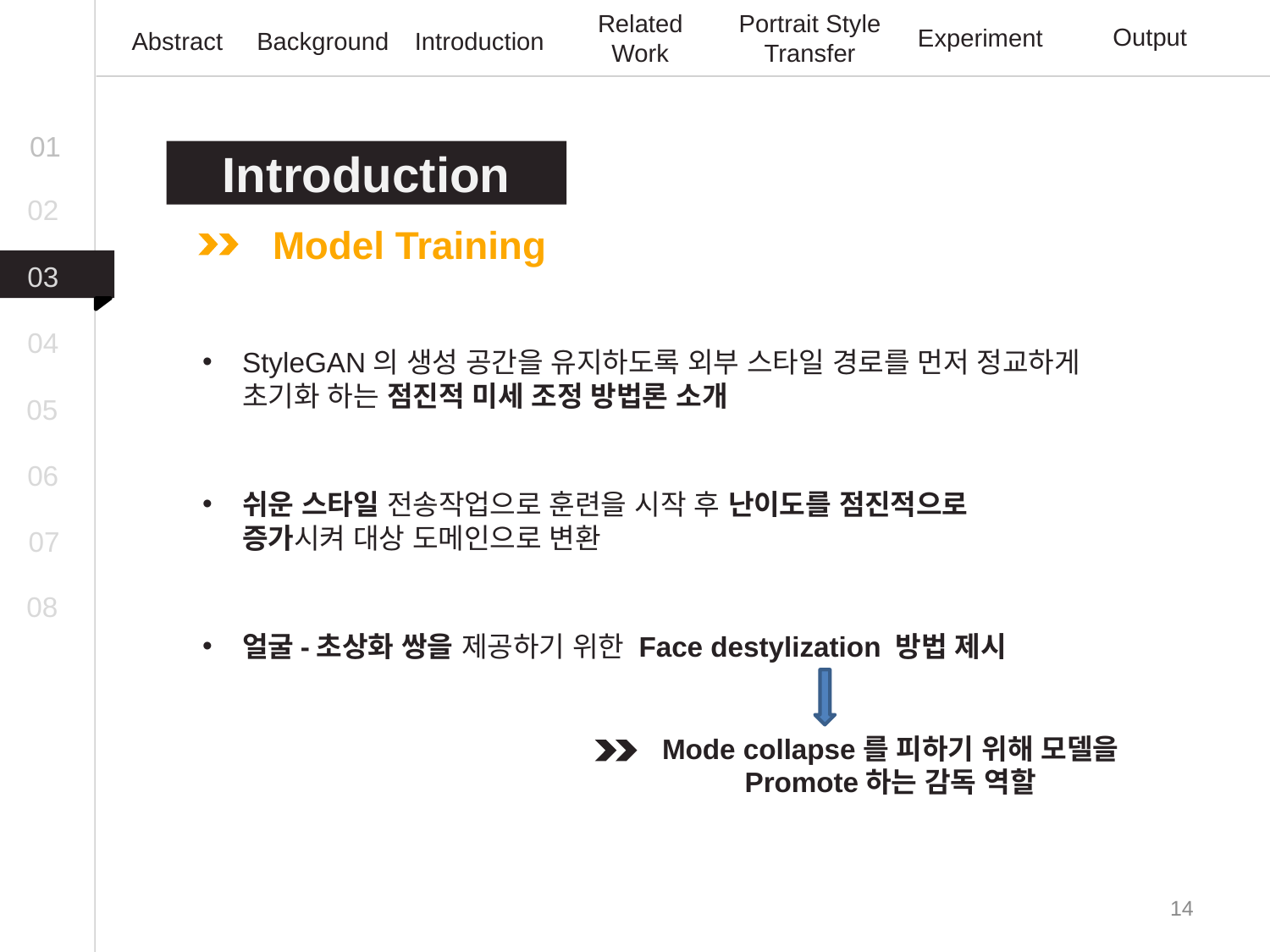

Related Work
Portrait Style Transfer
Output
Experiment
Abstract
Background
Introduction
01
Introduction

02
Model Training

03

04
StyleGAN의 생성 공간을 유지하도록 외부 스타일 경로를 먼저 정교하게 초기화 하는 점진적 미세 조정 방법론 소개
05
06
쉬운 스타일 전송작업으로 훈련을 시작 후 난이도를 점진적으로 증가시켜 대상 도메인으로 변환
07
08
얼굴-초상화 쌍을 제공하기 위한 Face destylization 방법 제시

Mode collapse를 피하기 위해 모델을 Promote하는 감독 역할

14